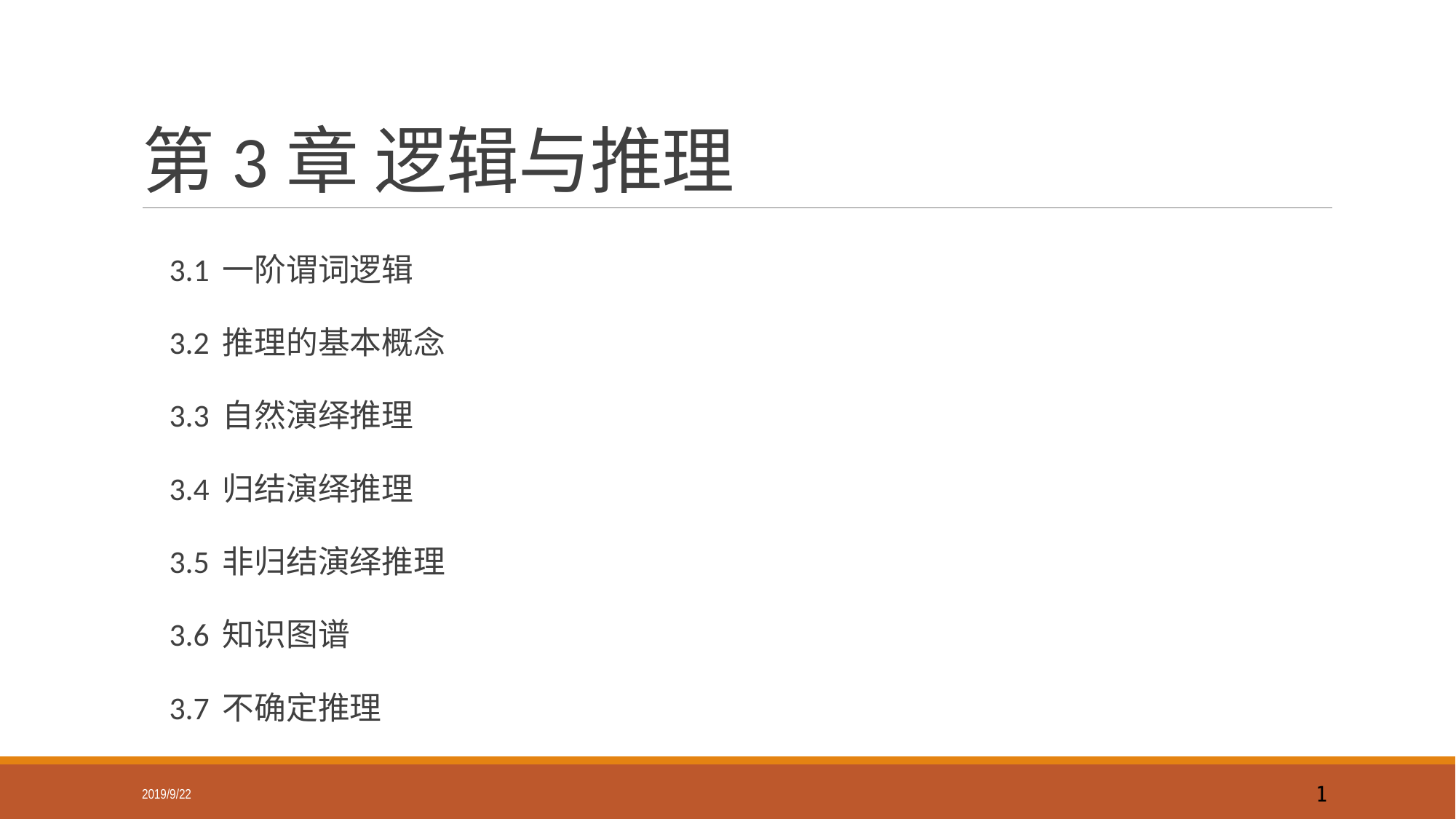

# 第3章 逻辑与推理
3.1 一阶谓词逻辑
3.2 推理的基本概念
3.3 自然演绎推理
3.4 归结演绎推理
3.5 非归结演绎推理
3.6 知识图谱
3.7 不确定推理

2019/9/22
1